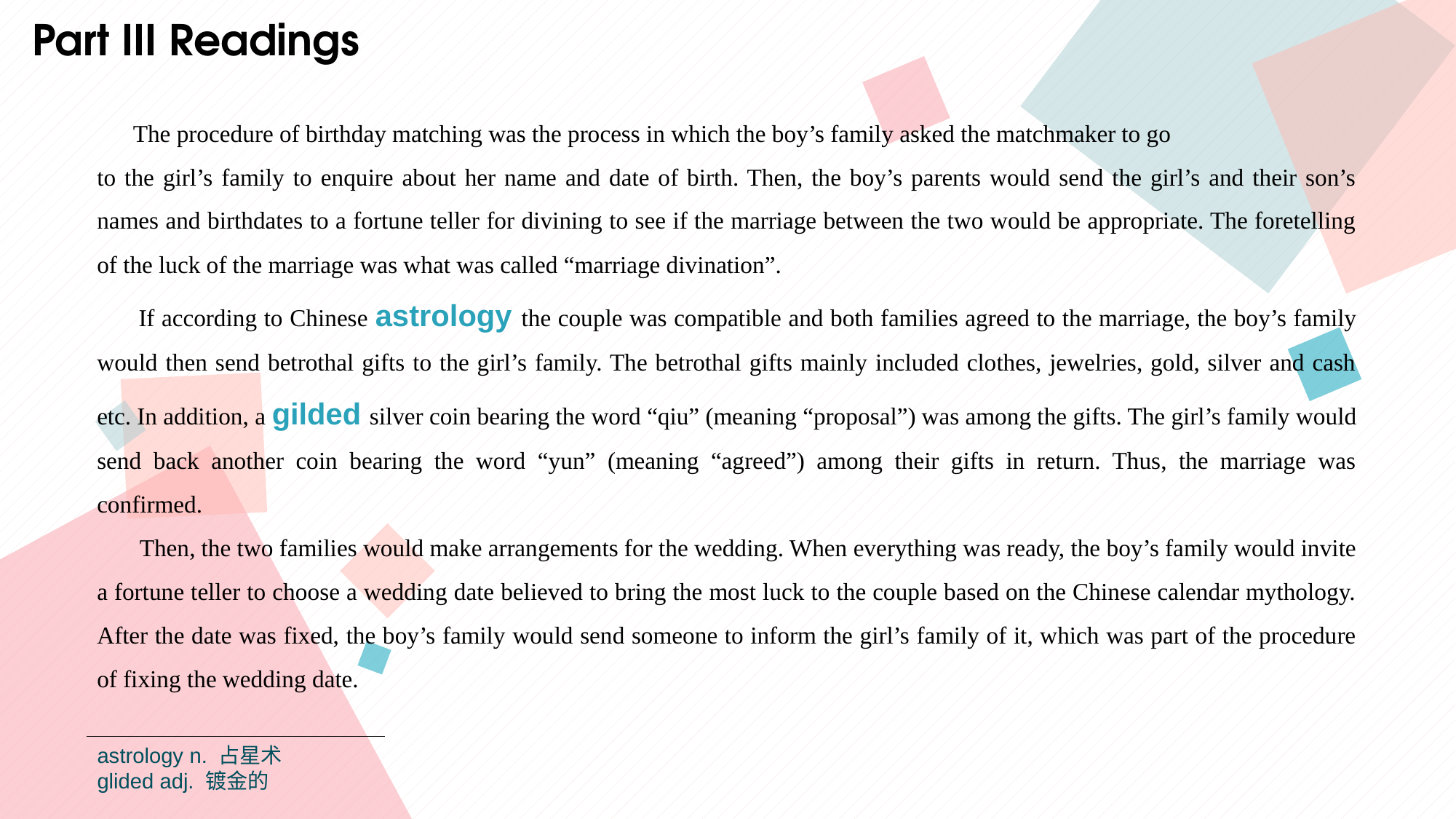

Part III Readings
      The procedure of birthday matching was the process in which the boy’s family asked the matchmaker to go
to the girl’s family to enquire about her name and date of birth. Then, the boy’s parents would send the girl’s and their son’s names and birthdates to a fortune teller for divining to see if the marriage between the two would be appropriate. The foretelling of the luck of the marriage was what was called “marriage divination”.
      If according to Chinese astrology the couple was compatible and both families agreed to the marriage, the boy’s family would then send betrothal gifts to the girl’s family. The betrothal gifts mainly included clothes, jewelries, gold, silver and cash etc. In addition, a gilded silver coin bearing the word “qiu” (meaning “proposal”) was among the gifts. The girl’s family would send back another coin bearing the word “yun” (meaning “agreed”) among their gifts in return. Thus, the marriage was confirmed.
       Then, the two families would make arrangements for the wedding. When everything was ready, the boy’s family would invite a fortune teller to choose a wedding date believed to bring the most luck to the couple based on the Chinese calendar mythology. After the date was fixed, the boy’s family would send someone to inform the girl’s family of it, which was part of the procedure of fixing the wedding date.
astrology n. 占星术
glided adj. 镀金的